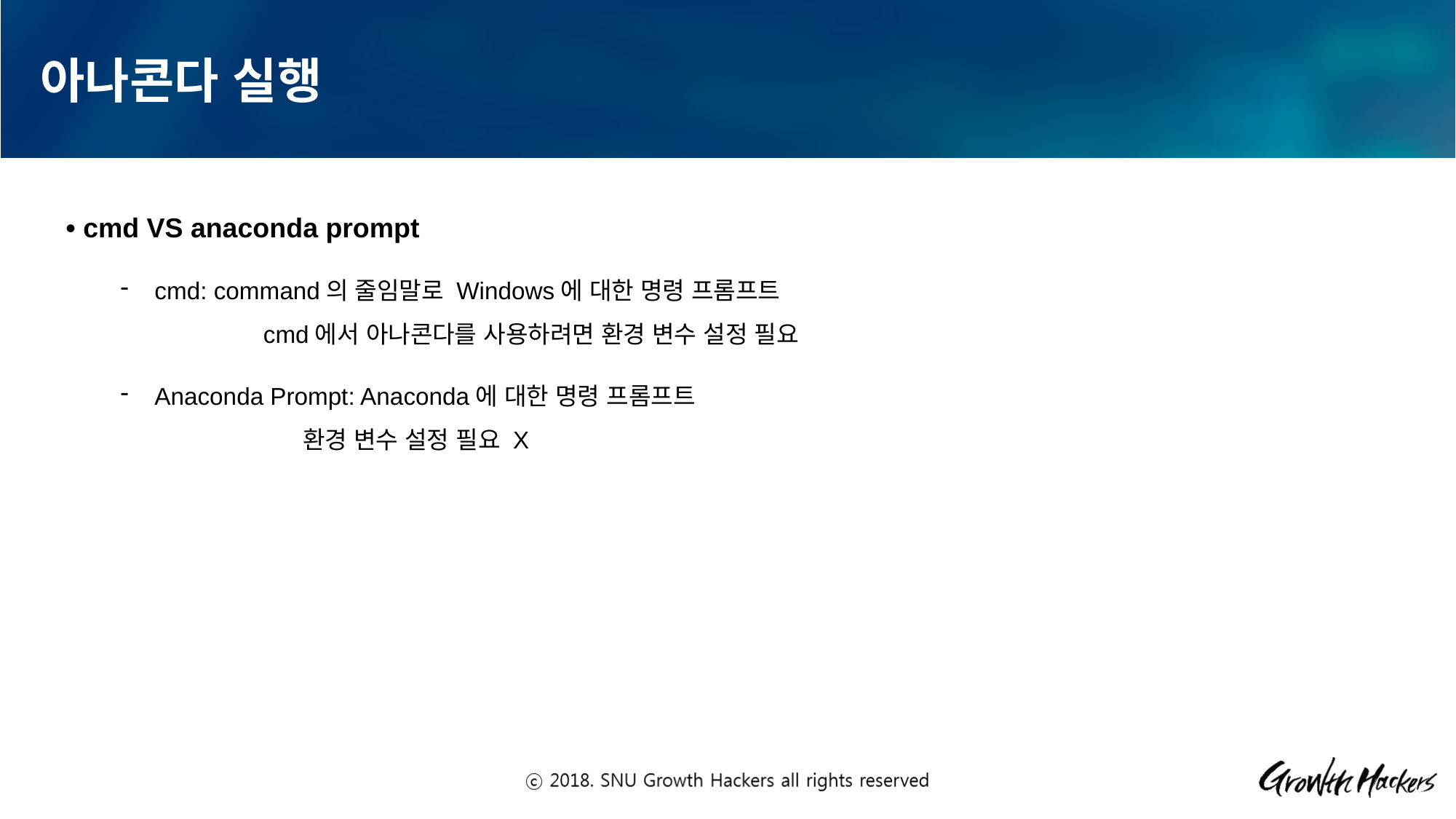

# 아나콘다 실행
• cmd VS anaconda prompt
cmd: command의 줄임말로 Windows에 대한 명령 프롬프트
	     cmd에서 아나콘다를 사용하려면 환경 변수 설정 필요
Anaconda Prompt: Anaconda에 대한 명령 프롬프트
                	          환경 변수 설정 필요 X